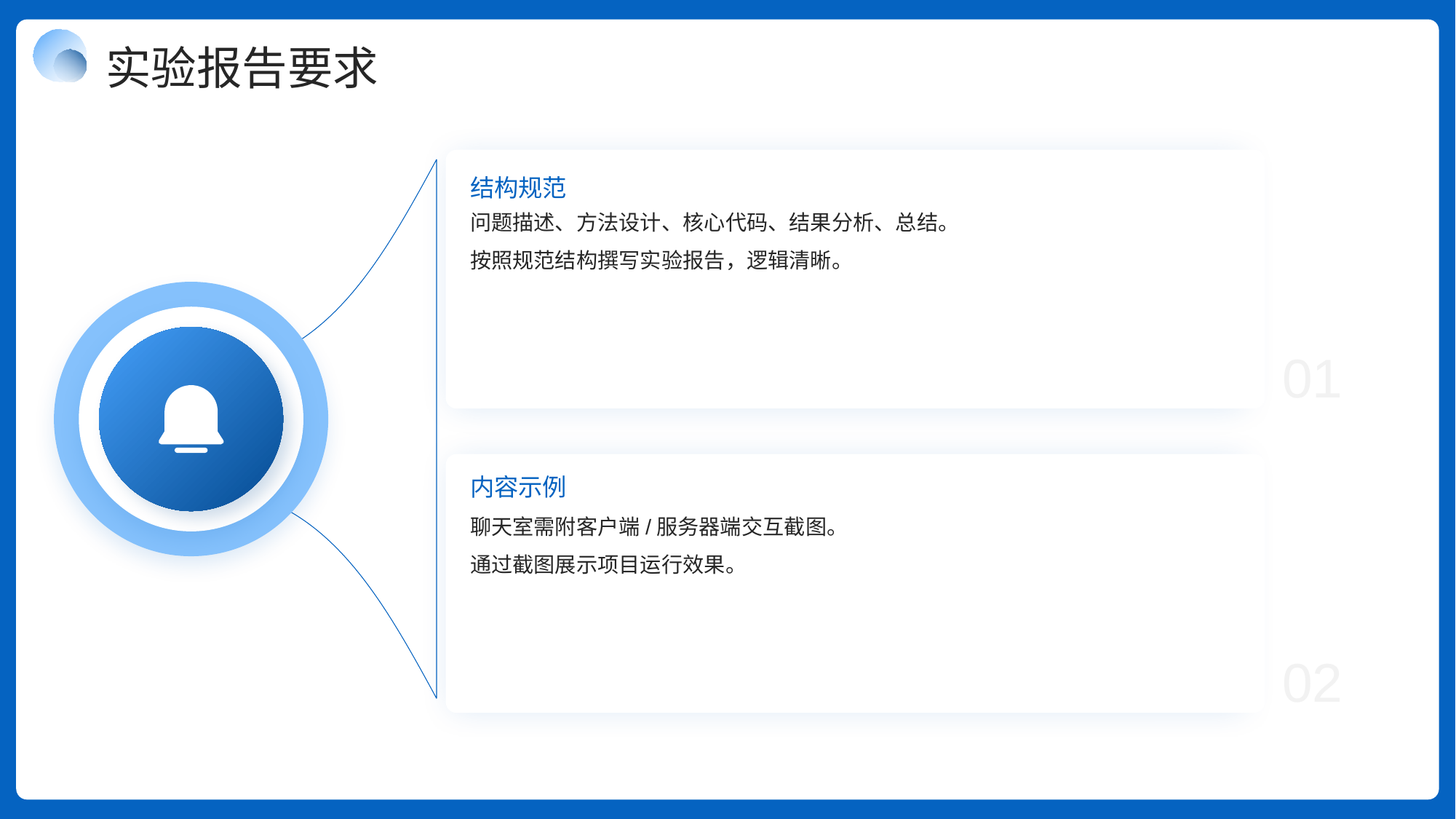

实验报告要求

结构规范
问题描述、方法设计、核心代码、结果分析、总结。
按照规范结构撰写实验报告，逻辑清晰。
01

内容示例
聊天室需附客户端/服务器端交互截图。
通过截图展示项目运行效果。
02